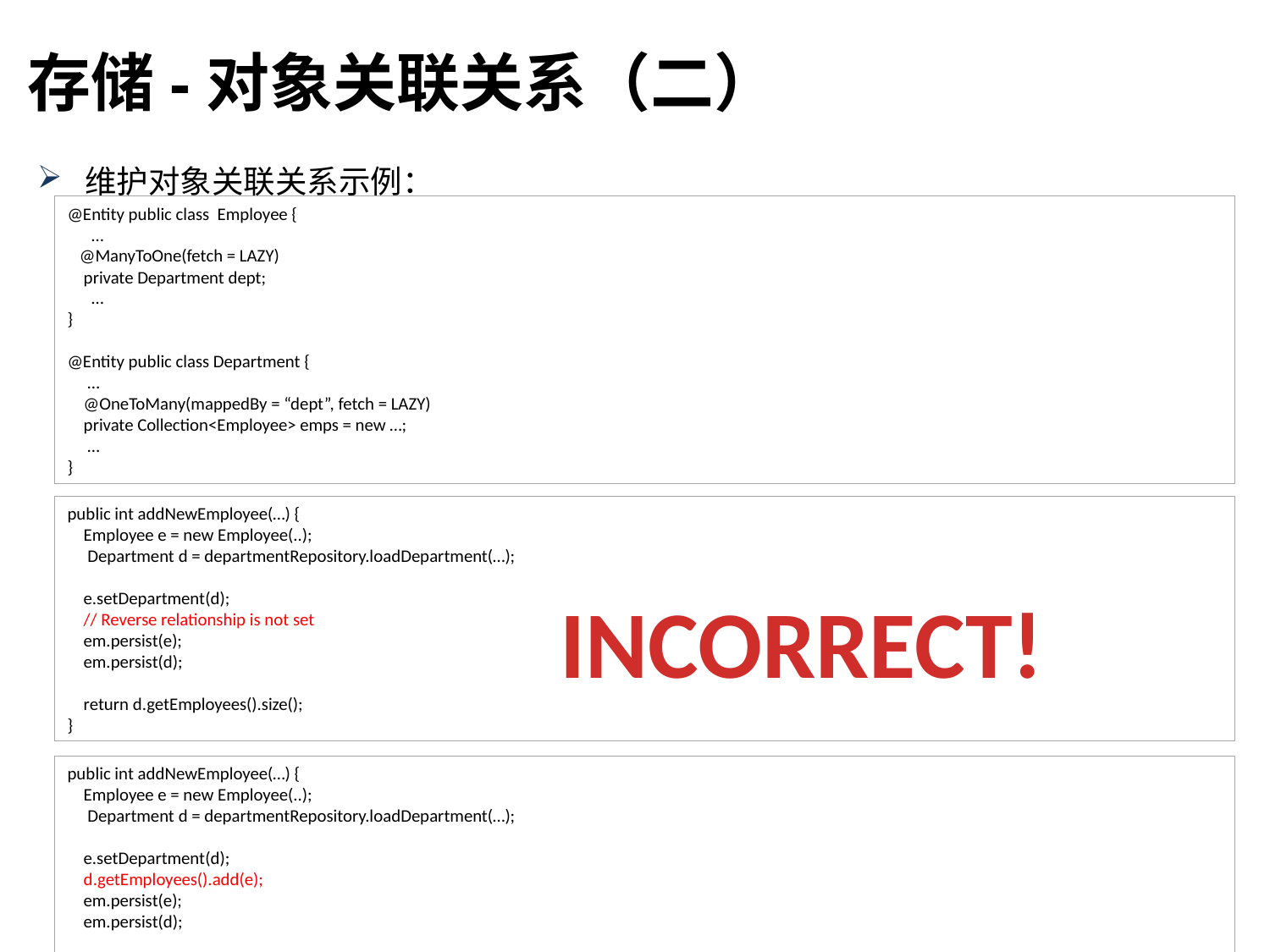

存储-对象关联关系（二）
维护对象关联关系示例：
@Entity public class  Employee {
      …
   @ManyToOne(fetch = LAZY)
    private Department dept;
      …
}

@Entity public class Department {
     …
    @OneToMany(mappedBy = “dept”, fetch = LAZY)
    private Collection<Employee> emps = new …;
     …
}
public int addNewEmployee(…) {
    Employee e = new Employee(..);
     Department d = departmentRepository.loadDepartment(…);

    e.setDepartment(d);
    // Reverse relationship is not set
    em.persist(e);
    em.persist(d);

    return d.getEmployees().size();
}
INCORRECT!
public int addNewEmployee(…) {
    Employee e = new Employee(..);
     Department d = departmentRepository.loadDepartment(…);

    e.setDepartment(d);
    d.getEmployees().add(e);
    em.persist(e);
    em.persist(d);

    return d.getEmployees().size();
}